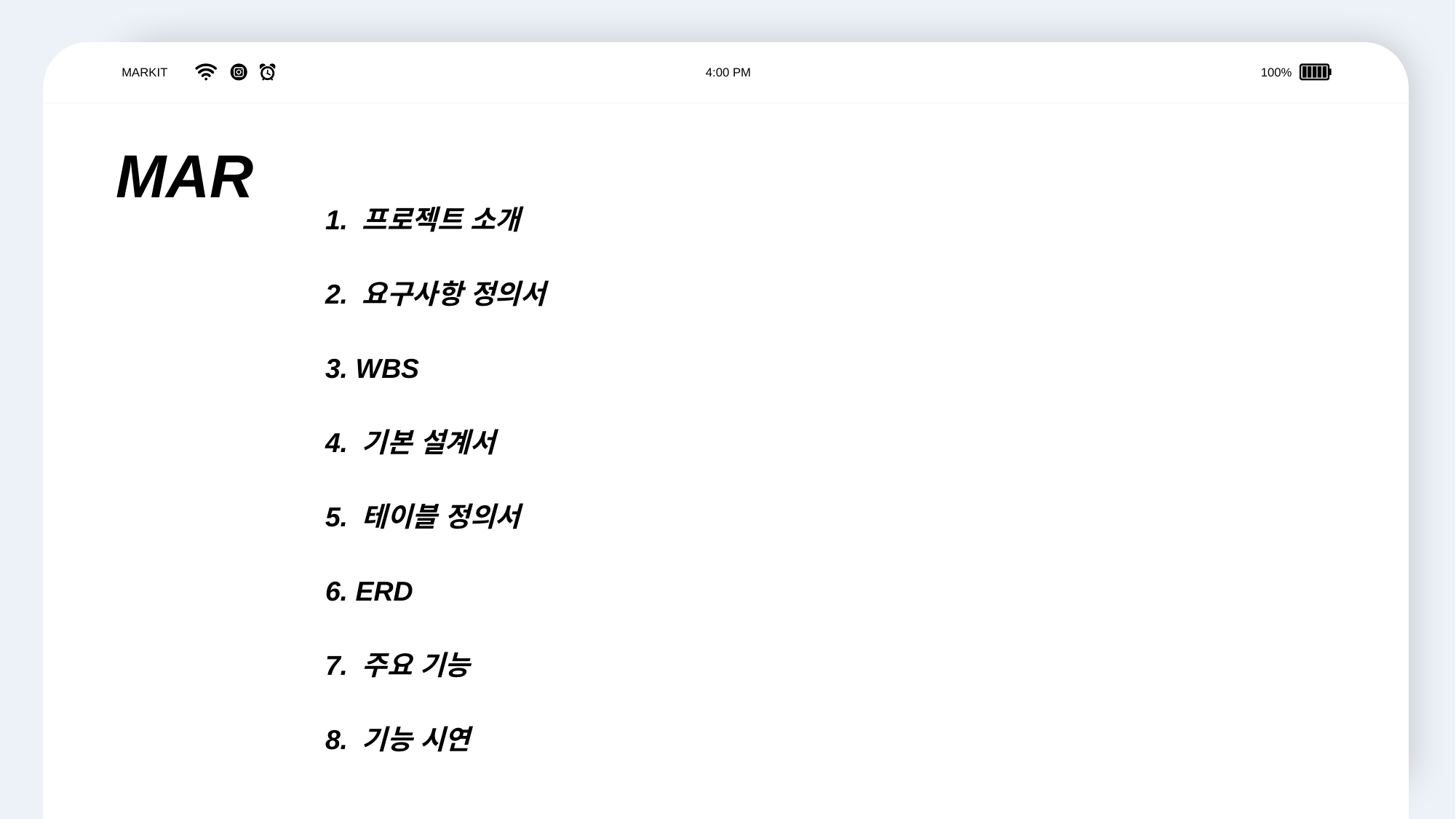

MARKIT
4:00 PM
100%

MAR
1. 프로젝트 소개
2. 요구사항 정의서
3. WBS
4. 기본 설계서
5. 테이블 정의서
6. ERD
7. 주요 기능
8. 기능 시연